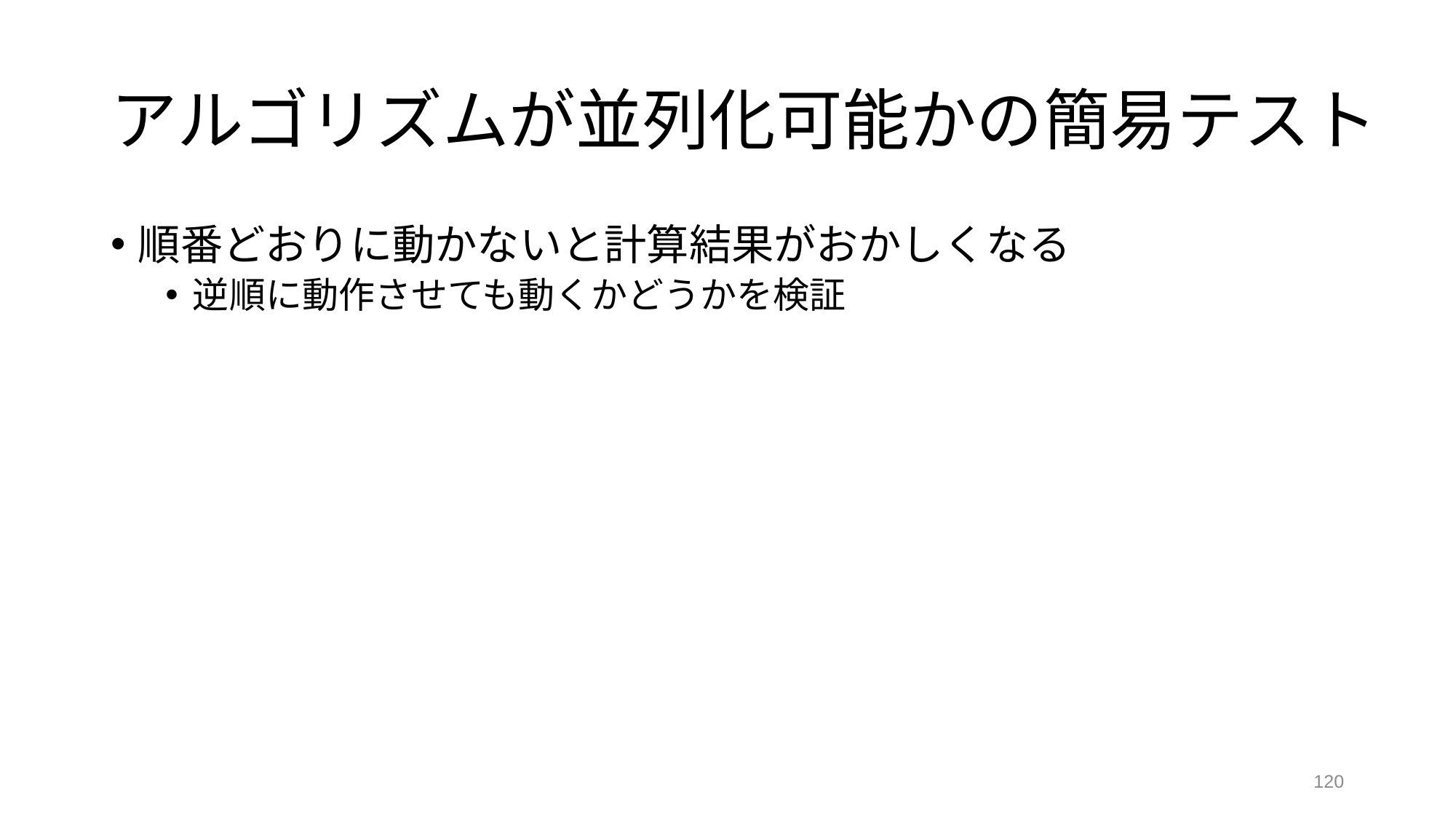

# アルゴリズムが並列化可能かの簡易テスト
順番どおりに動かないと計算結果がおかしくなる
逆順に動作させても動くかどうかを検証
120